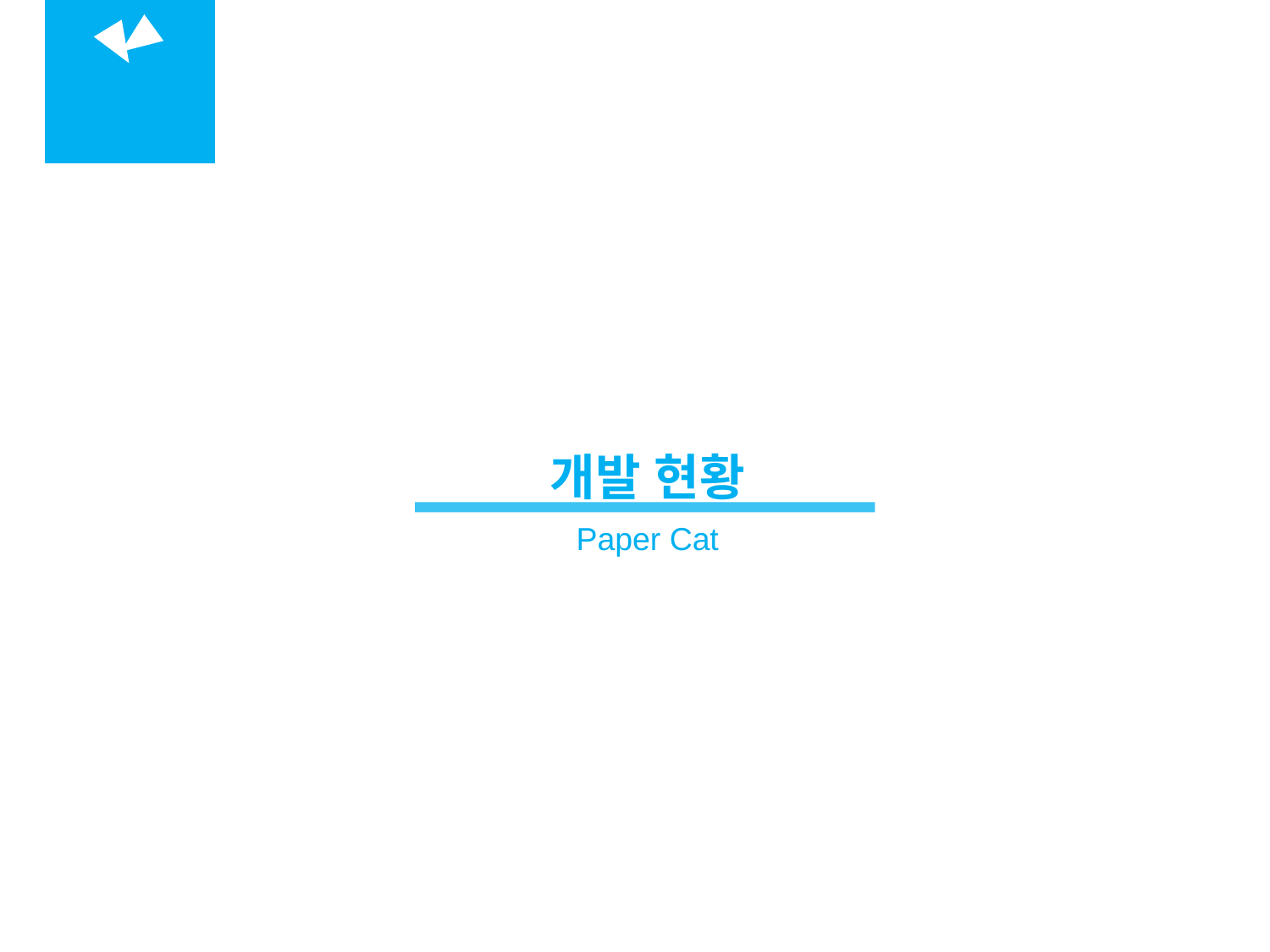

02
개발 현황
개발 현황

Paper Cat